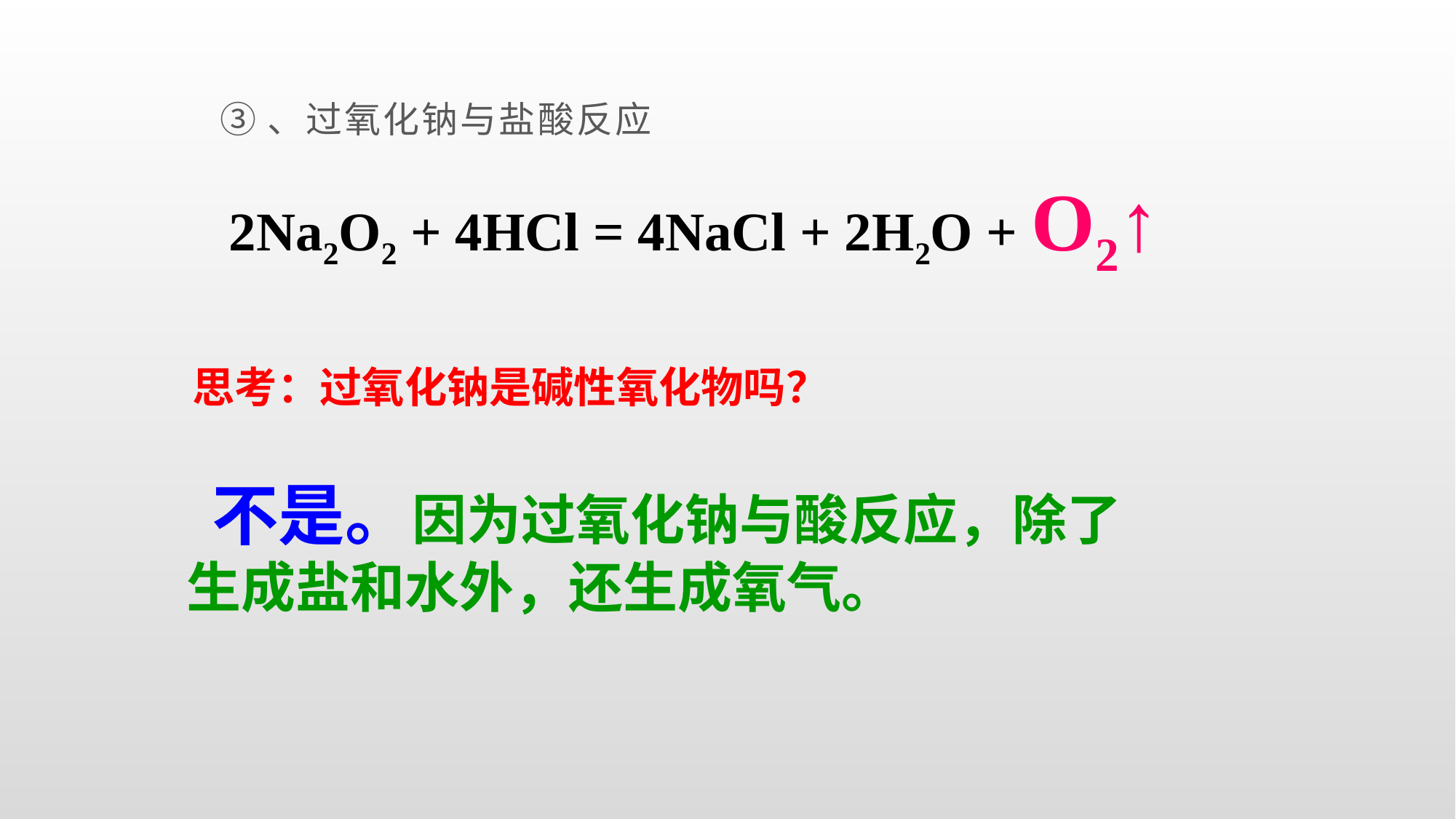

③、过氧化钠与盐酸反应
2Na2O2 + 4HCl = 4NaCl + 2H2O + O2↑
思考：过氧化钠是碱性氧化物吗？
 不是。因为过氧化钠与酸反应，除了生成盐和水外，还生成氧气。